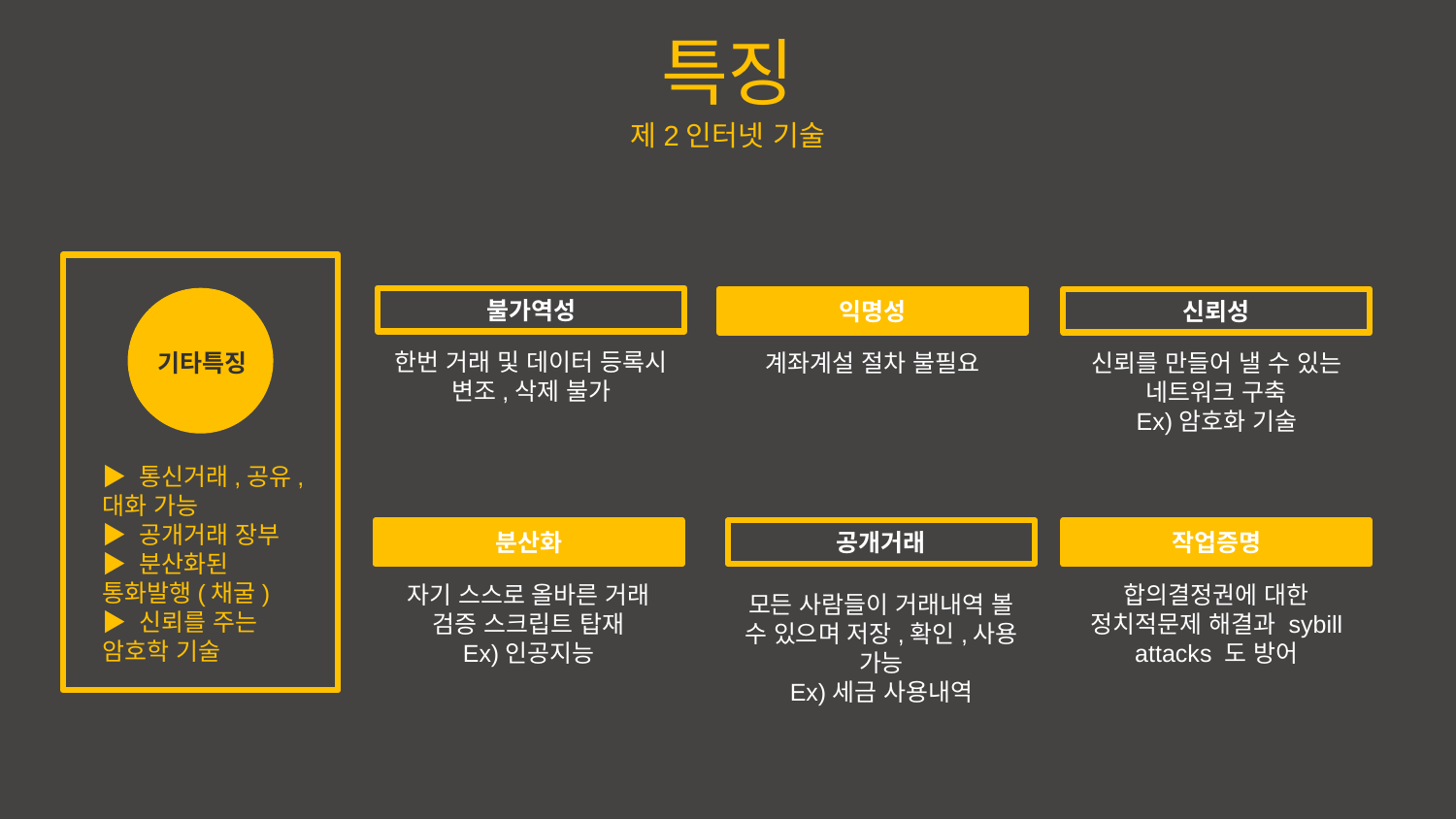

특징
제2인터넷 기술

불가역성
한번 거래 및 데이터 등록시 변조,삭제 불가
익명성
계좌계설 절차 불필요
신뢰성
신뢰를 만들어 낼 수 있는 네트워크 구축
Ex)암호화 기술
기타특징
▶ 통신거래,공유,
대화 가능
▶ 공개거래 장부
▶ 분산화된 통화발행(채굴)
▶ 신뢰를 주는 암호학 기술
공개거래
모든 사람들이 거래내역 볼 수 있으며 저장,확인,사용 가능
Ex)세금 사용내역
분산화
자기 스스로 올바른 거래 검증 스크립트 탑재
Ex)인공지능
작업증명
합의결정권에 대한 정치적문제 해결과 sybill attacks 도 방어